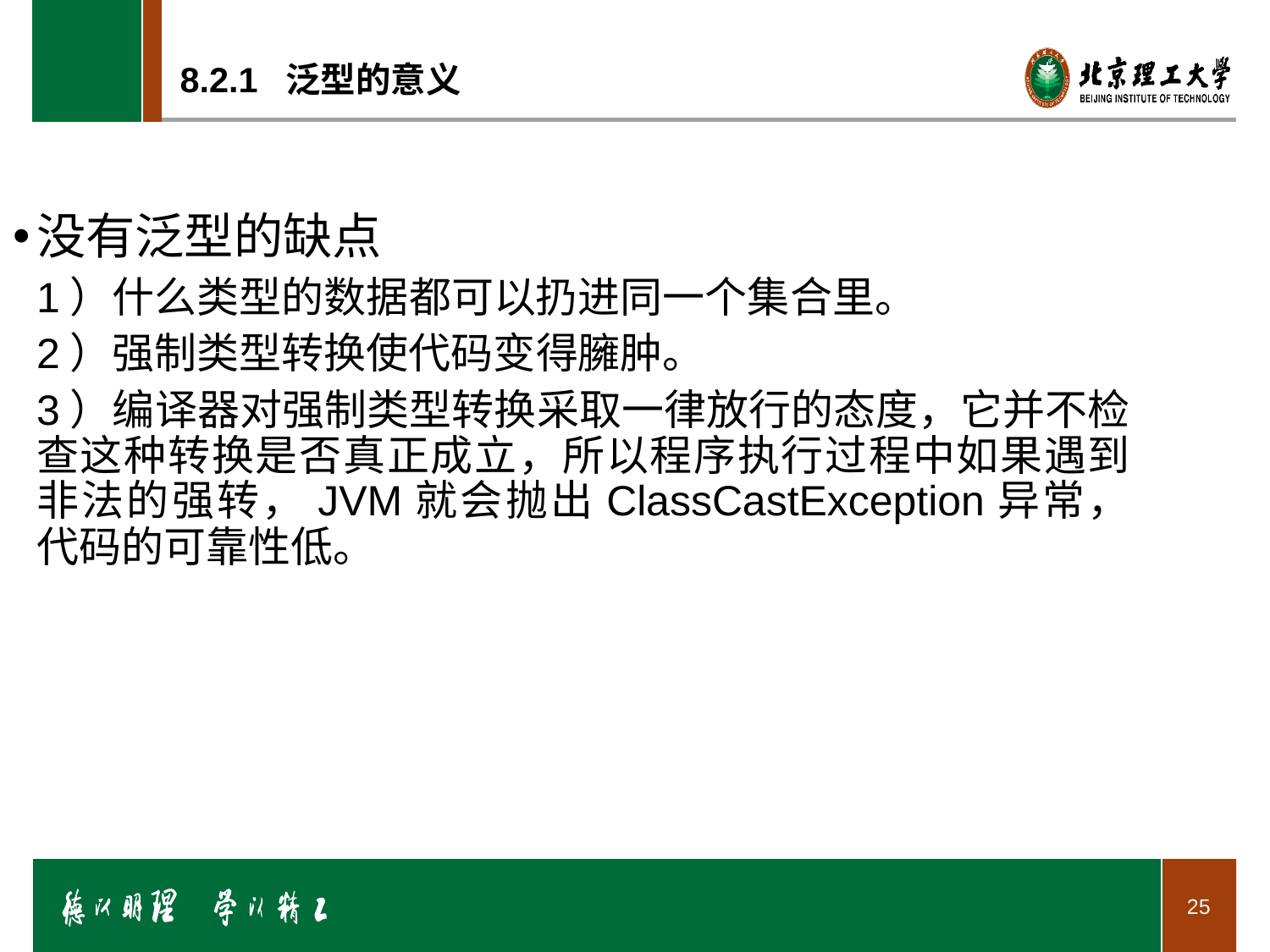

# 8.2.1  泛型的意义
没有泛型的缺点
1）什么类型的数据都可以扔进同一个集合里。
2）强制类型转换使代码变得臃肿。
3）编译器对强制类型转换采取一律放行的态度，它并不检查这种转换是否真正成立，所以程序执行过程中如果遇到非法的强转，JVM就会抛出ClassCastException异常，代码的可靠性低。